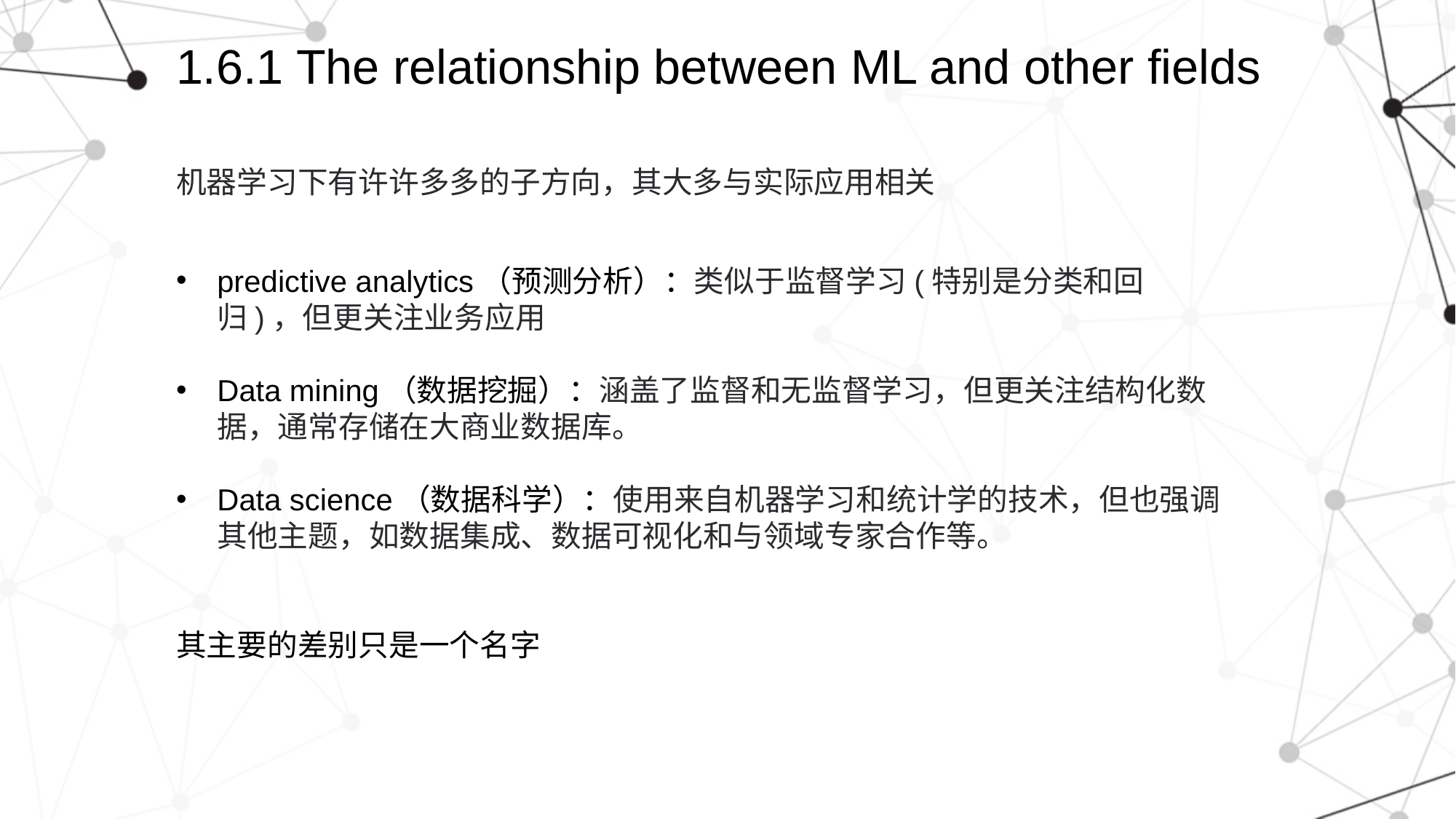

# 1.6.1 The relationship between ML and other fields
机器学习下有许许多多的子方向，其大多与实际应用相关
predictive analytics（预测分析）：类似于监督学习(特别是分类和回归)，但更关注业务应用

Data mining（数据挖掘）：涵盖了监督和无监督学习，但更关注结构化数据，通常存储在大商业数据库。

Data science（数据科学）：使用来自机器学习和统计学的技术，但也强调其他主题，如数据集成、数据可视化和与领域专家合作等。

其主要的差别只是一个名字